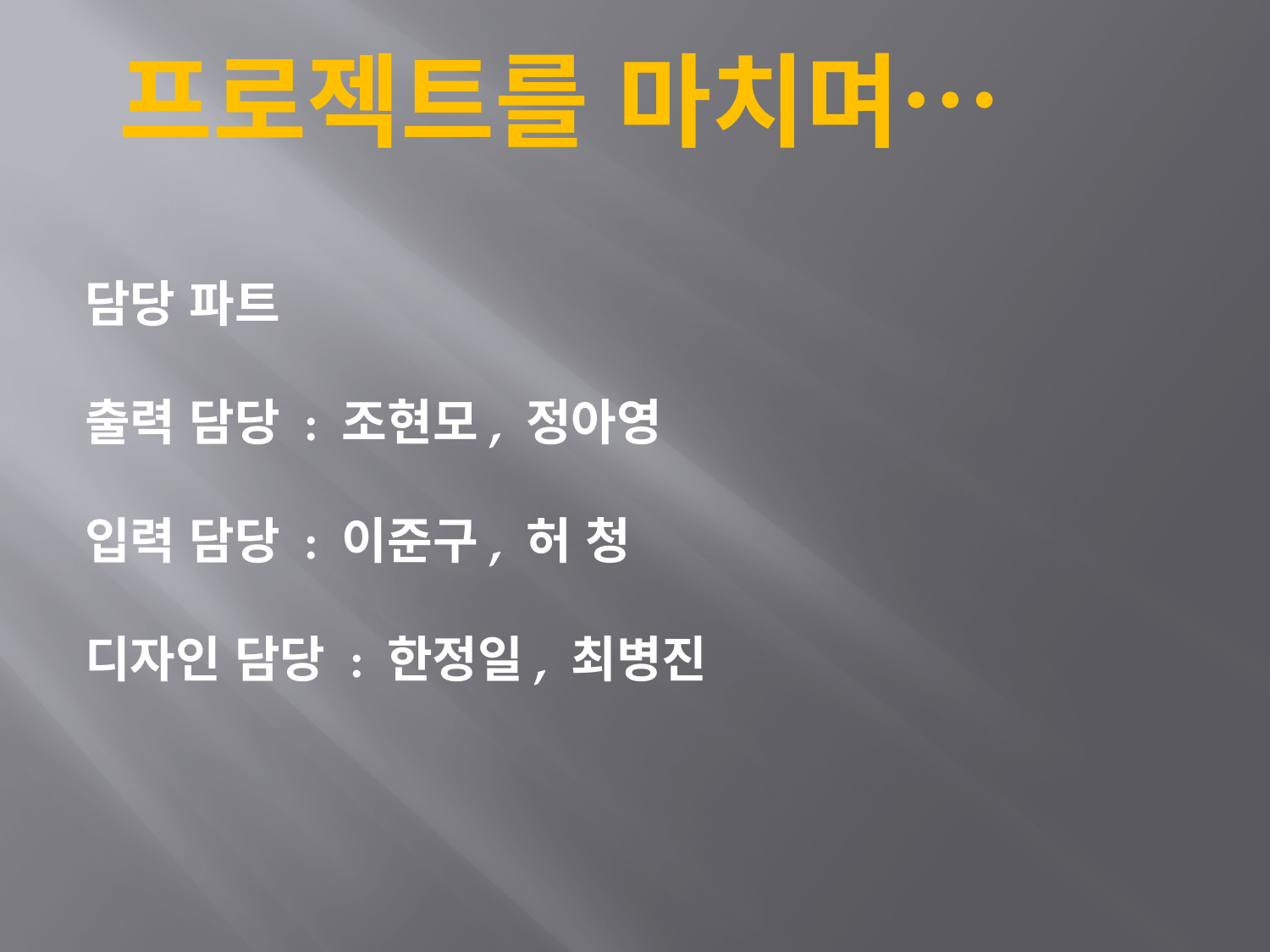

프로젝트를 마치며…
담당 파트

출력 담당 : 조현모, 정아영

입력 담당 : 이준구, 허 청

디자인 담당 : 한정일, 최병진